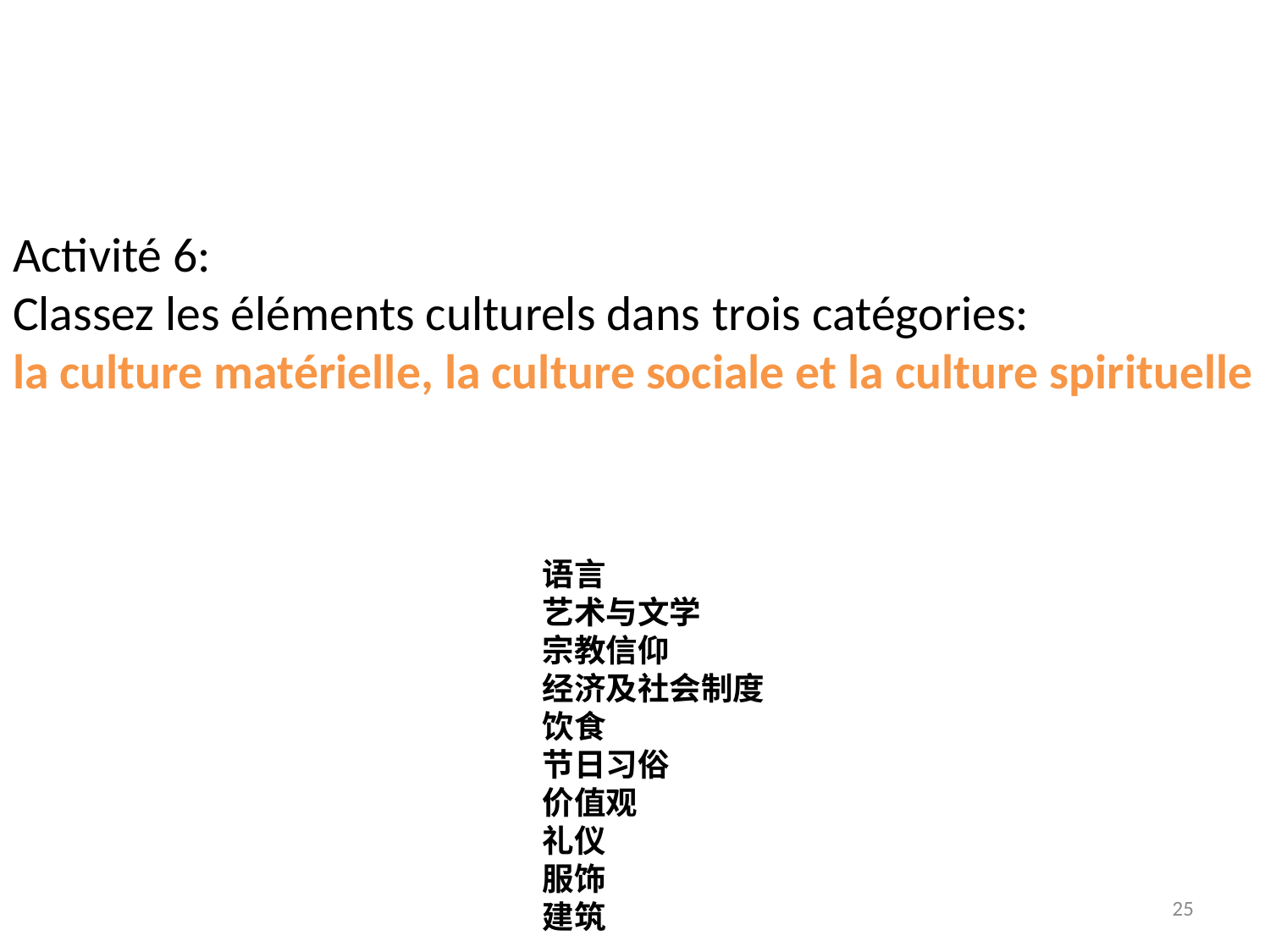

# Activité 6: Classez les éléments culturels dans trois catégories: la culture matérielle, la culture sociale et la culture spirituelle
语言
艺术与文学
宗教信仰
经济及社会制度
饮食
节日习俗
价值观
礼仪
服饰
建筑
25